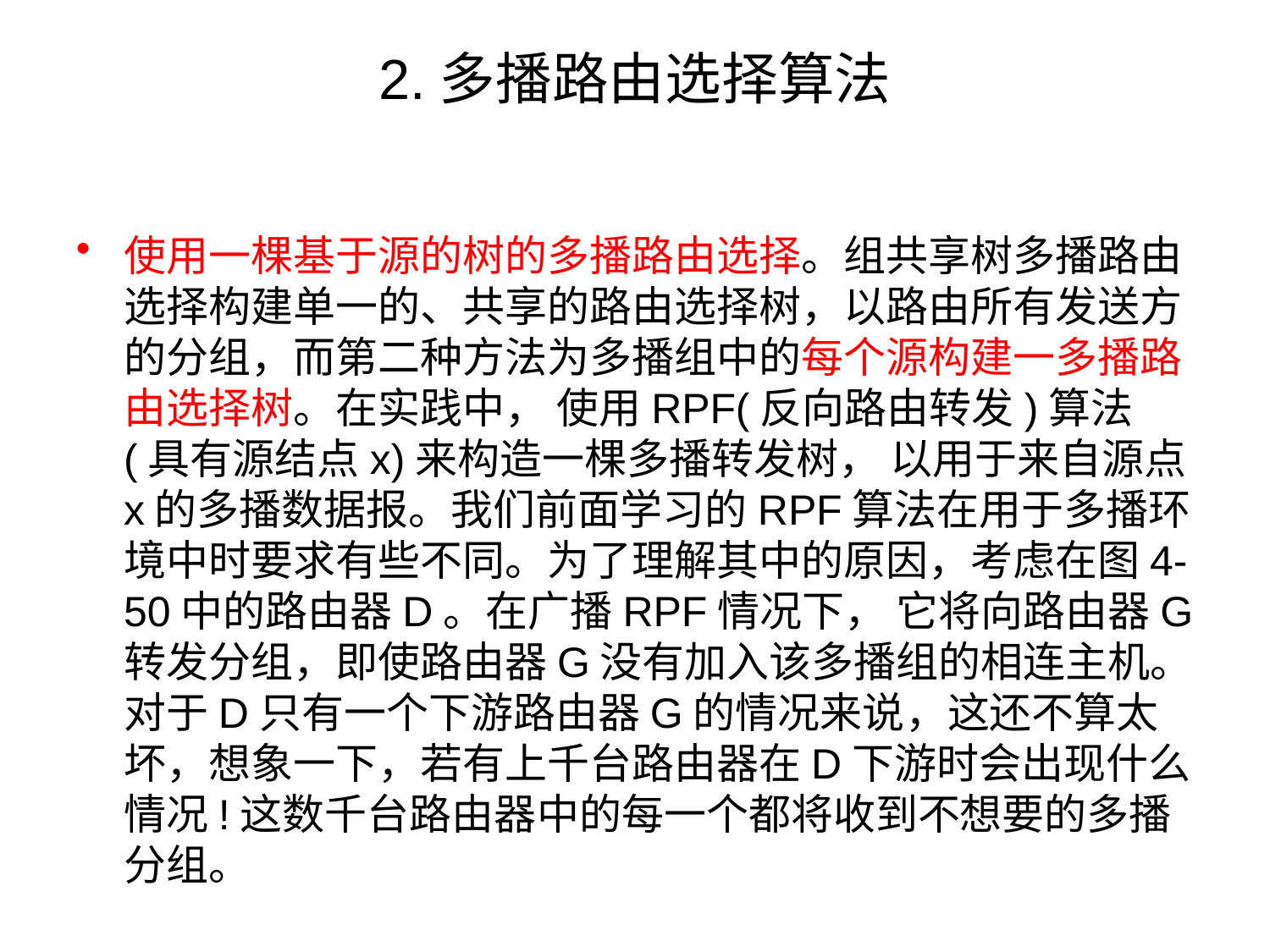

# 2.多播路由选择算法
使用一棵基于源的树的多播路由选择。组共享树多播路由选择构建单一的、共享的路由选择树，以路由所有发送方的分组，而第二种方法为多播组中的每个源构建一多播路由选择树。在实践中， 使用RPF(反向路由转发)算法(具有源结点x)来构造一棵多播转发树， 以用于来自源点x的多播数据报。我们前面学习的RPF算法在用于多播环境中时要求有些不同。为了理解其中的原因，考虑在图4-50中的路由器D。在广播RPF情况下， 它将向路由器G转发分组，即使路由器G没有加入该多播组的相连主机。对于D只有一个下游路由器G的情况来说，这还不算太坏，想象一下，若有上千台路由器在D下游时会出现什么情况!这数千台路由器中的每一个都将收到不想要的多播分组。